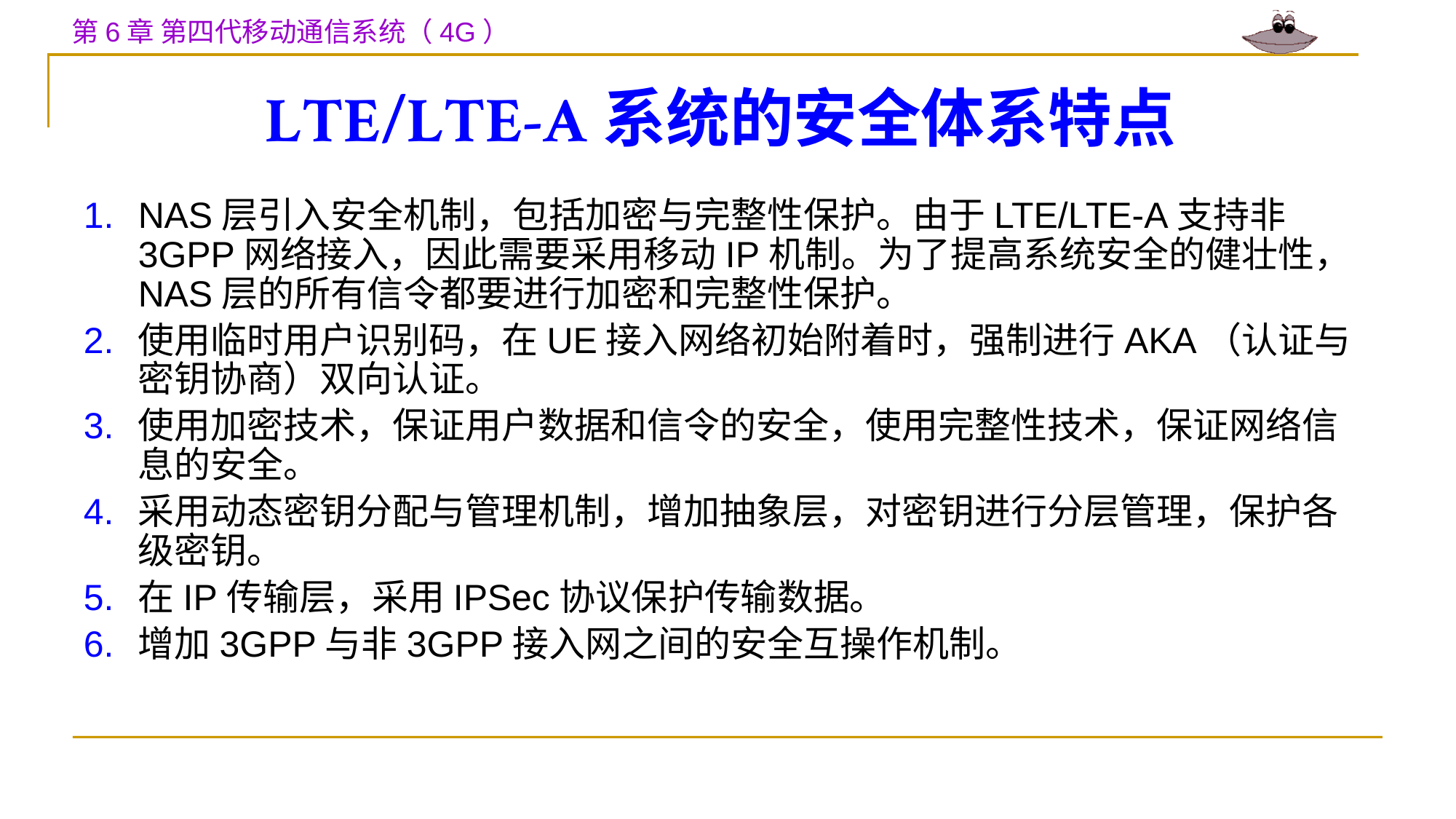

# LTE/LTE-A系统的安全体系特点
NAS层引入安全机制，包括加密与完整性保护。由于LTE/LTE-A支持非3GPP网络接入，因此需要采用移动IP机制。为了提高系统安全的健壮性，NAS层的所有信令都要进行加密和完整性保护。
使用临时用户识别码，在UE接入网络初始附着时，强制进行AKA（认证与密钥协商）双向认证。
使用加密技术，保证用户数据和信令的安全，使用完整性技术，保证网络信息的安全。
采用动态密钥分配与管理机制，增加抽象层，对密钥进行分层管理，保护各级密钥。
在IP传输层，采用IPSec协议保护传输数据。
增加3GPP与非3GPP接入网之间的安全互操作机制。